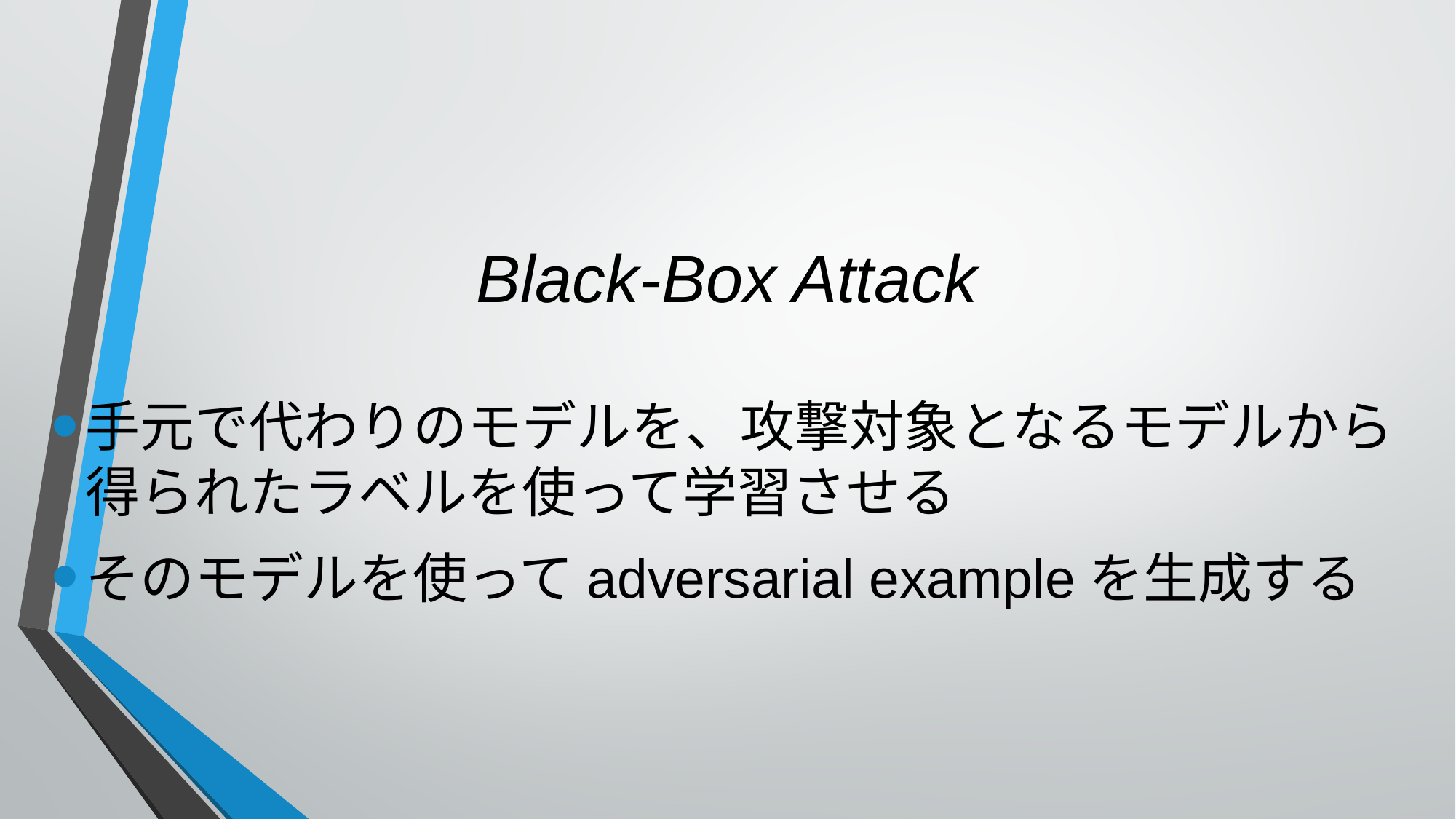

Black-Box Attack

手元で代わりのモデルを、攻撃対象となるモデルから得られたラベルを使って学習させる
そのモデルを使ってadversarial exampleを生成する